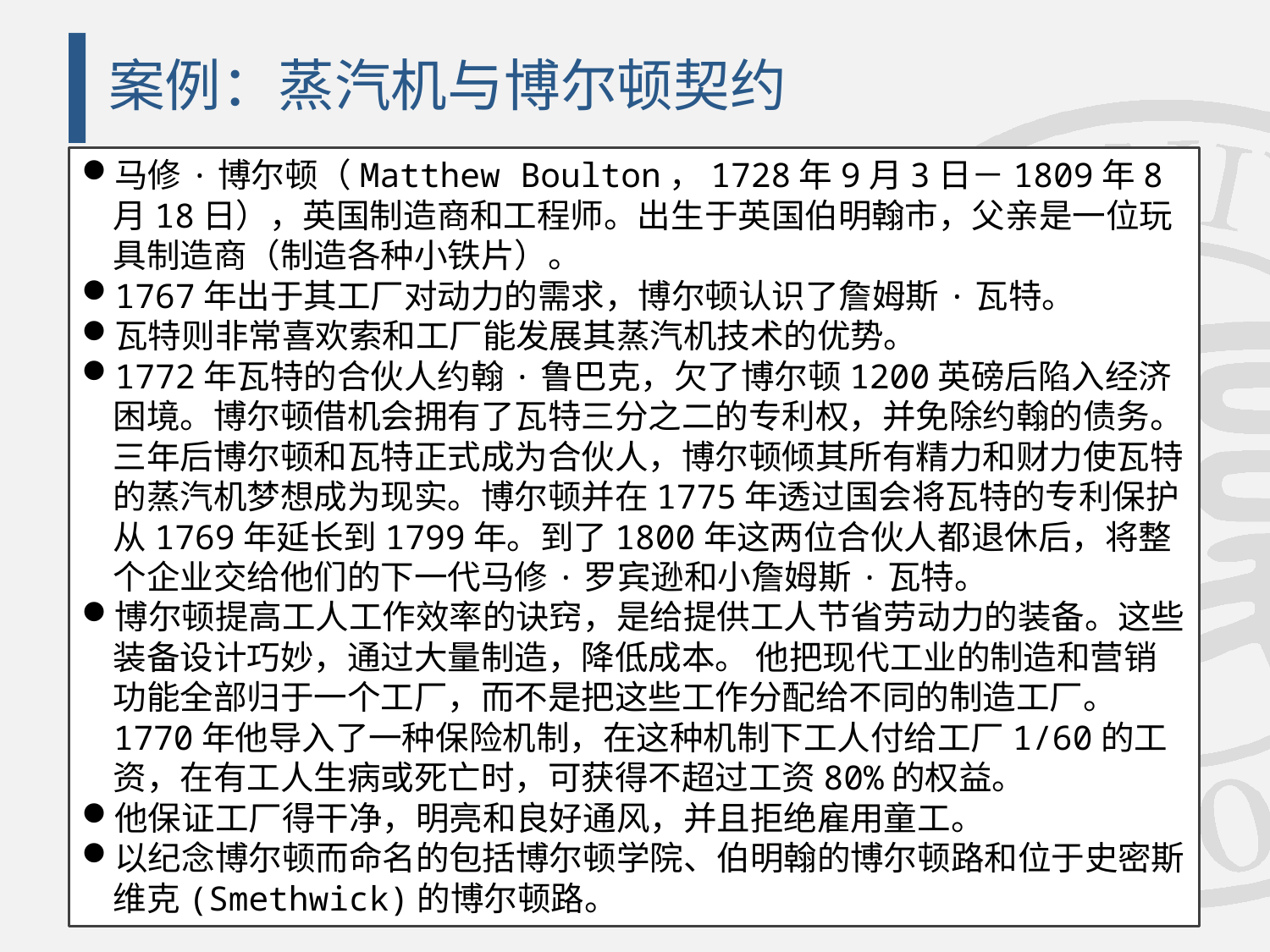

# 案例：蒸汽机与博尔顿契约
马修·博尔顿（Matthew Boulton，1728年9月3日－1809年8月18日），英国制造商和工程师。出生于英国伯明翰市，父亲是一位玩具制造商（制造各种小铁片）。
1767年出于其工厂对动力的需求，博尔顿认识了詹姆斯·瓦特。
瓦特则非常喜欢索和工厂能发展其蒸汽机技术的优势。
1772年瓦特的合伙人约翰·鲁巴克，欠了博尔顿1200英磅后陷入经济困境。博尔顿借机会拥有了瓦特三分之二的专利权，并免除约翰的债务。三年后博尔顿和瓦特正式成为合伙人，博尔顿倾其所有精力和财力使瓦特的蒸汽机梦想成为现实。博尔顿并在1775年透过国会将瓦特的专利保护从1769年延长到1799年。到了1800年这两位合伙人都退休后，将整个企业交给他们的下一代马修·罗宾逊和小詹姆斯·瓦特。
博尔顿提高工人工作效率的诀窍，是给提供工人节省劳动力的装备。这些装备设计巧妙，通过大量制造，降低成本。 他把现代工业的制造和营销功能全部归于一个工厂，而不是把这些工作分配给不同的制造工厂。 1770年他导入了一种保险机制，在这种机制下工人付给工厂1/60的工资，在有工人生病或死亡时，可获得不超过工资80%的权益。
他保证工厂得干净，明亮和良好通风，并且拒绝雇用童工。
以纪念博尔顿而命名的包括博尔顿学院、伯明翰的博尔顿路和位于史密斯维克(Smethwick)的博尔顿路。